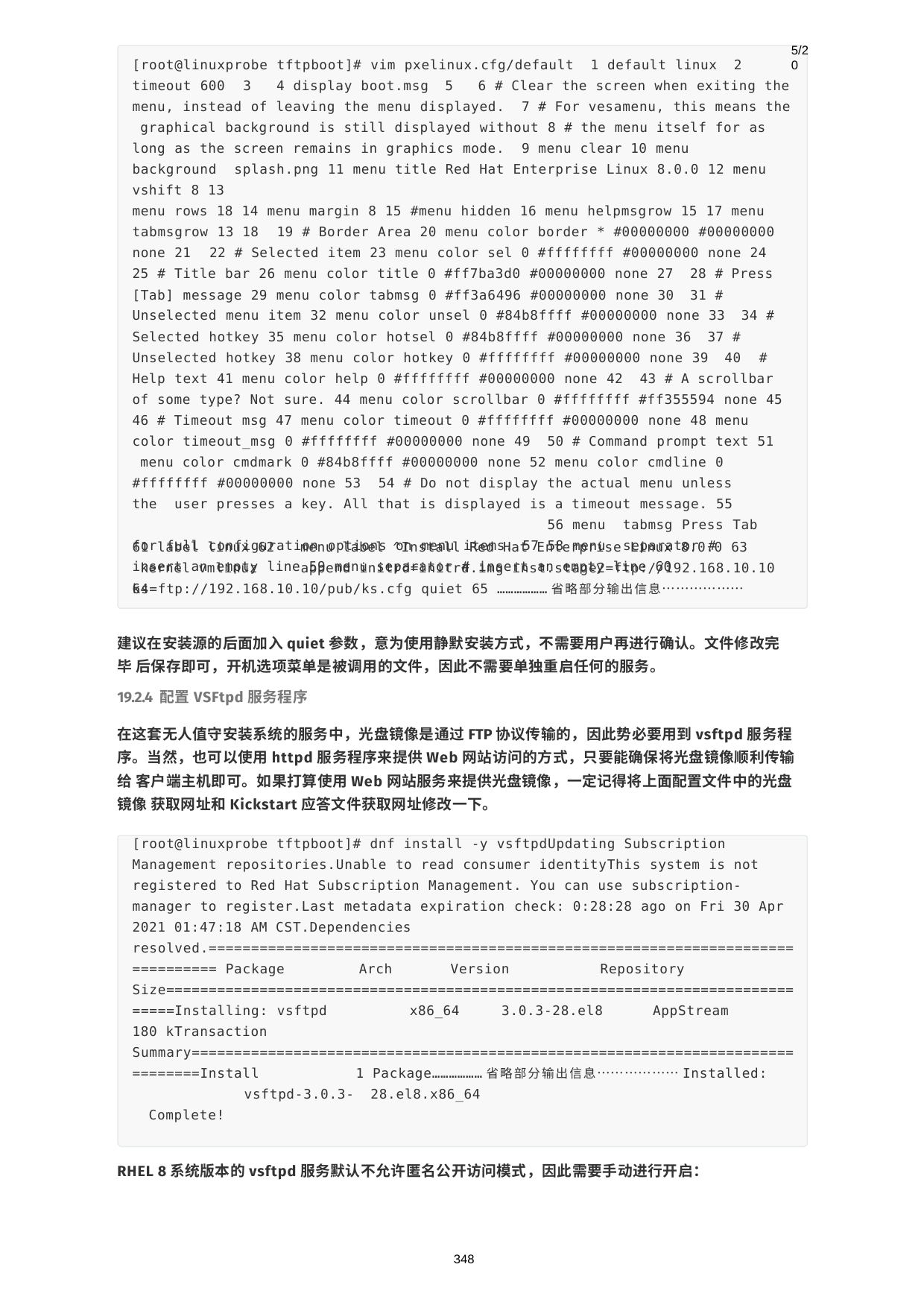

5/20

[root@linuxprobe tftpboot]# vim pxelinux.cfg/default	1 default linux	2  timeout 600	3	4 display boot.msg	5	6 # Clear the screen when exiting the
menu, instead of leaving the menu displayed.	7 # For vesamenu, this means the  graphical background is still displayed without	8 # the menu itself for as  long as the screen remains in graphics mode.	9 menu clear 10 menu background  splash.png 11 menu title Red Hat Enterprise Linux 8.0.0 12 menu vshift 8 13
menu rows 18 14 menu margin 8 15 #menu hidden 16 menu helpmsgrow 15 17 menu
tabmsgrow 13 18	19 # Border Area 20 menu color border * #00000000 #00000000
none 21	22 # Selected item 23 menu color sel 0 #ffffffff #00000000 none 24
25 # Title bar 26 menu color title 0 #ff7ba3d0 #00000000 none 27	28 # Press  [Tab] message 29 menu color tabmsg 0 #ff3a6496 #00000000 none 30	31 #  Unselected menu item 32 menu color unsel 0 #84b8ffff #00000000 none 33	34 #  Selected hotkey 35 menu color hotsel 0 #84b8ffff #00000000 none 36	37 #  Unselected hotkey 38 menu color hotkey 0 #ffffffff #00000000 none 39	40  #  Help text 41 menu color help 0 #ffffffff #00000000 none 42	43 # A scrollbar  of some type? Not sure. 44 menu color scrollbar 0 #ffffffff #ff355594 none 45
46 # Timeout msg 47 menu color timeout 0 #ffffffff #00000000 none 48 menu  color timeout_msg 0 #ffffffff #00000000 none 49	50 # Command prompt text 51  menu color cmdmark 0 #84b8ffff #00000000 none 52 menu color cmdline 0  #ffffffff #00000000 none 53	54 # Do not display the actual menu unless the  user presses a key. All that is displayed is a timeout message. 55		56 menu  tabmsg Press Tab for full configuration options on menu items. 57	58 menu  separator # insert an empty line 59 menu separator # insert an empty line 60
61 label linux 62  kernel vmlinuz 64
menu label ^Install Red Hat Enterprise Linux 8.0.0 63  append initrd=initrd.img inst.stage2=ftp://192.168.10.10
ks=ftp://192.168.10.10/pub/ks.cfg quiet 65 ………………省略部分输出信息………………

建议在安装源的后面加入quiet参数，意为使用静默安装方式，不需要用户再进行确认。文件修改完毕 后保存即可，开机选项菜单是被调用的文件，因此不需要单独重启任何的服务。

19.2.4 配置VSFtpd服务程序
在这套无人值守安装系统的服务中，光盘镜像是通过FTP协议传输的，因此势必要用到vsftpd服务程  序。当然，也可以使用httpd服务程序来提供Web网站访问的方式，只要能确保将光盘镜像顺利传输给 客户端主机即可。如果打算使用Web网站服务来提供光盘镜像，一定记得将上面配置文件中的光盘镜像 获取网址和Kickstart应答文件获取网址修改一下。

[root@linuxprobe tftpboot]# dnf install -y vsftpdUpdating Subscription  Management repositories.Unable to read consumer identityThis system is not  registered to Red Hat Subscription Management. You can use subscription-  manager to register.Last metadata expiration check: 0:28:28 ago on Fri 30 Apr  2021 01:47:18 AM CST.Dependencies  resolved.=====================================================================
========== Package	Arch	Version	Repository  Size==========================================================================
=====Installing: vsftpd	x86_64	3.0.3-28.el8	AppStream
180 kTransaction  Summary=======================================================================
========Install	1 Package………………省略部分输出信息………………Installed:	vsftpd-3.0.3-  28.el8.x86_64
Complete!

RHEL 8系统版本的vsftpd服务默认不允许匿名公开访问模式，因此需要手动进行开启：

348